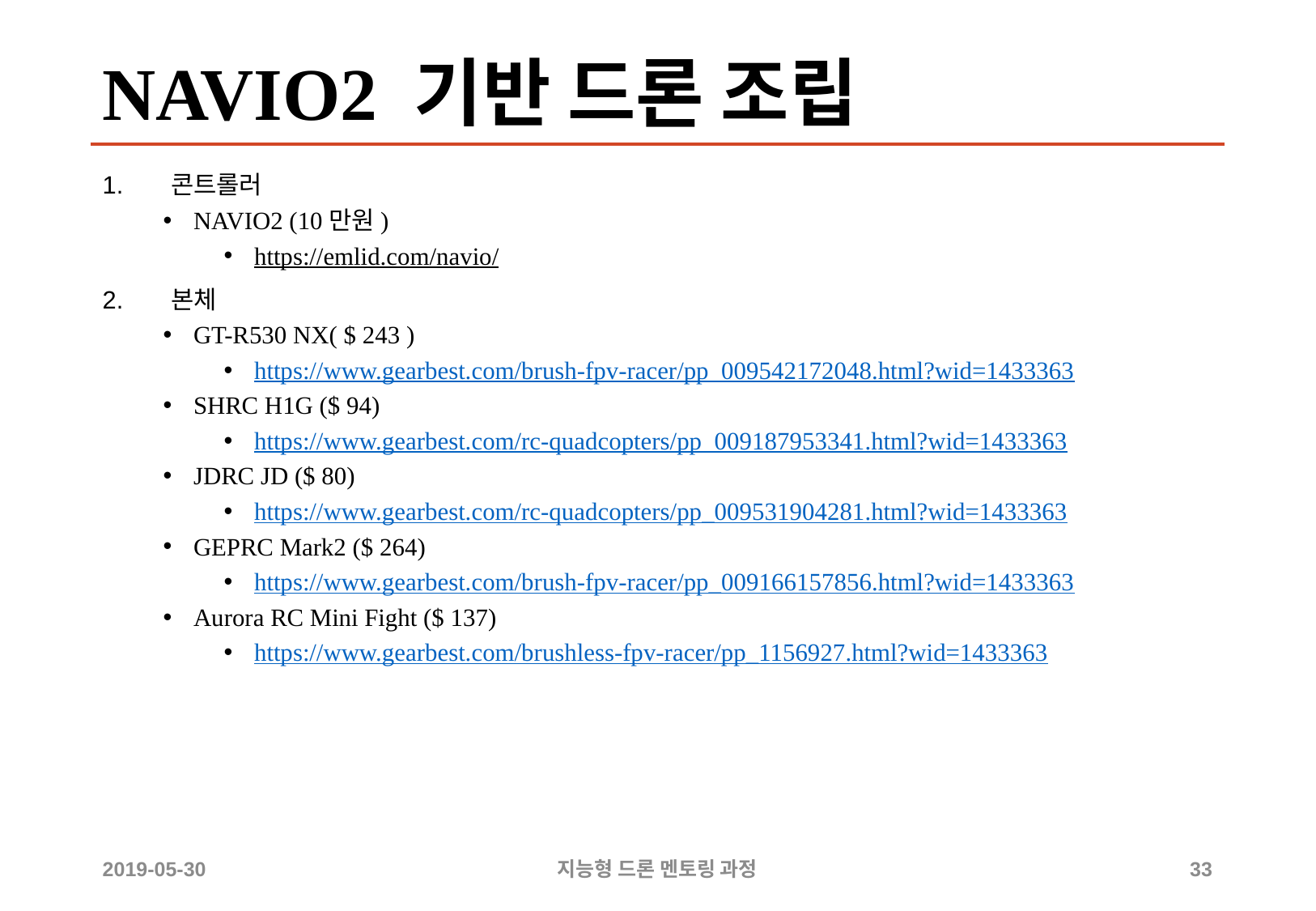

# NAVIO2 기반 드론 조립
콘트롤러
NAVIO2 (10만원)
https://emlid.com/navio/
본체
GT-R530 NX( $ 243 )
https://www.gearbest.com/brush-fpv-racer/pp_009542172048.html?wid=1433363
SHRC H1G ($ 94)
https://www.gearbest.com/rc-quadcopters/pp_009187953341.html?wid=1433363
JDRC JD ($ 80)
https://www.gearbest.com/rc-quadcopters/pp_009531904281.html?wid=1433363
GEPRC Mark2 ($ 264)
https://www.gearbest.com/brush-fpv-racer/pp_009166157856.html?wid=1433363
Aurora RC Mini Fight ($ 137)
https://www.gearbest.com/brushless-fpv-racer/pp_1156927.html?wid=1433363

2019-05-30
지능형 드론 멘토링 과정
33